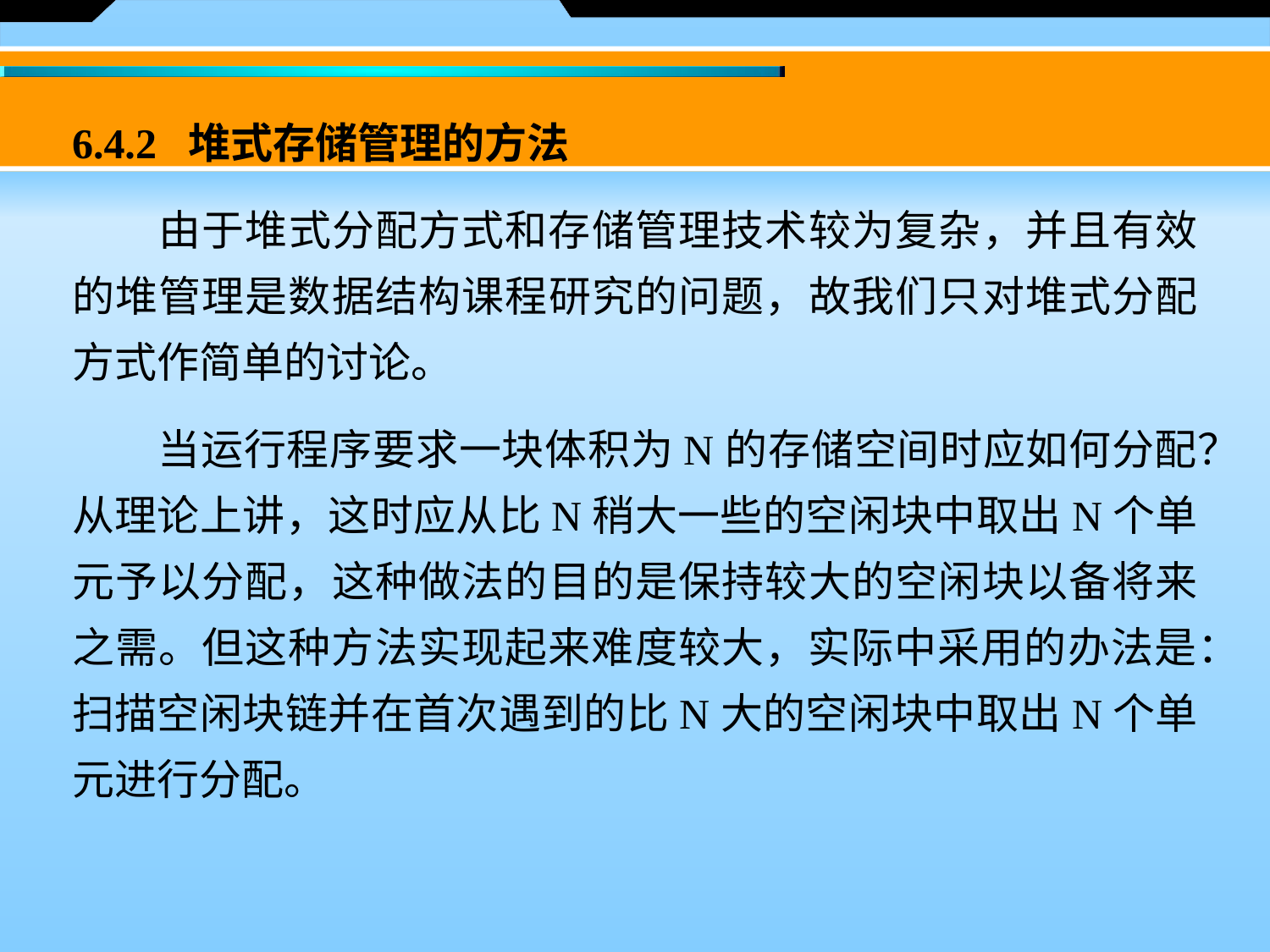

6.4.2  堆式存储管理的方法
　　由于堆式分配方式和存储管理技术较为复杂，并且有效的堆管理是数据结构课程研究的问题，故我们只对堆式分配方式作简单的讨论。
　　当运行程序要求一块体积为N的存储空间时应如何分配？从理论上讲，这时应从比N稍大一些的空闲块中取出N个单元予以分配，这种做法的目的是保持较大的空闲块以备将来之需。但这种方法实现起来难度较大，实际中采用的办法是：扫描空闲块链并在首次遇到的比N大的空闲块中取出N个单元进行分配。